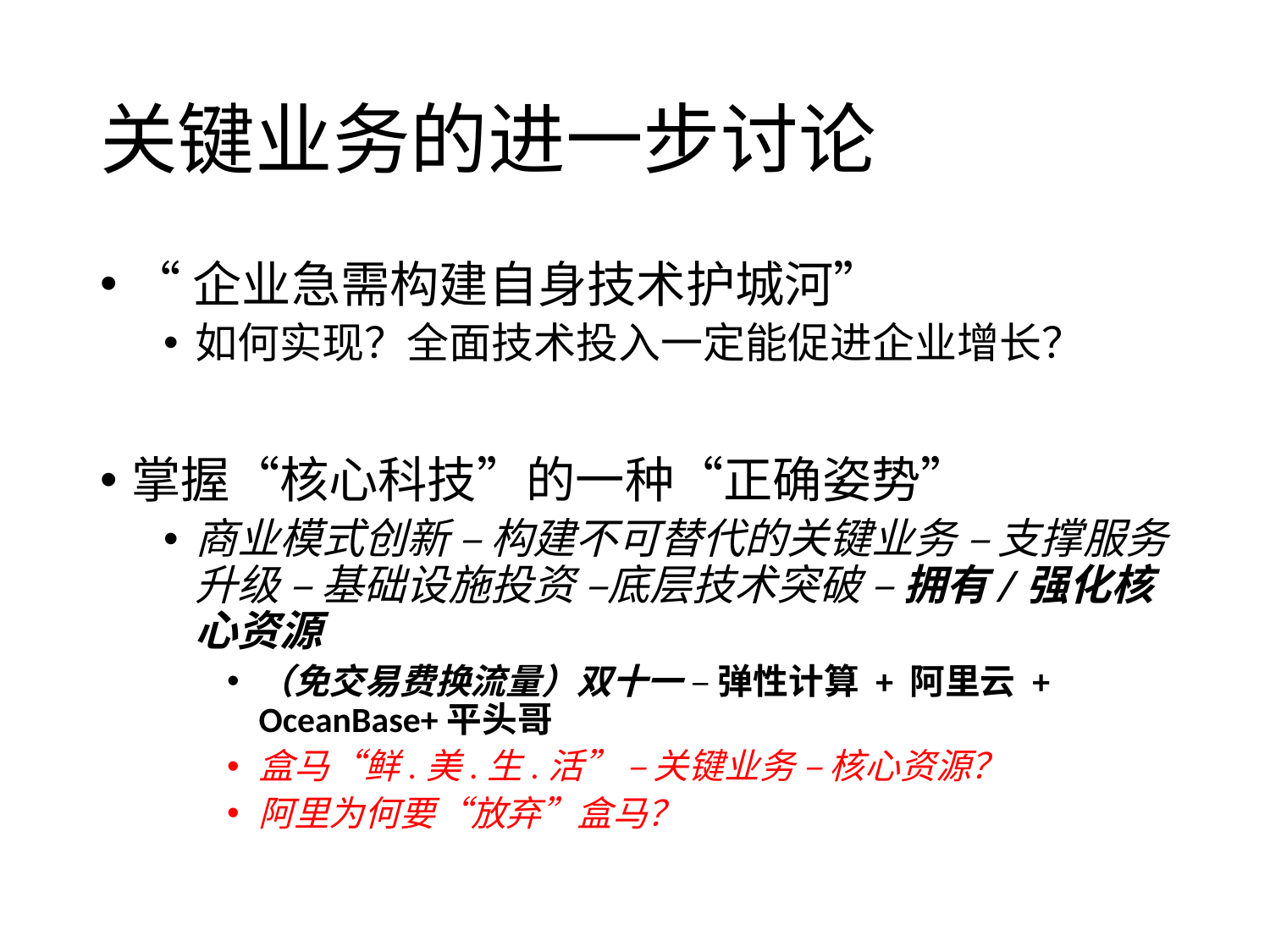

# 关键业务的进一步讨论
“企业急需构建自身技术护城河”
如何实现？全面技术投入一定能促进企业增长？

掌握“核心科技”的一种“正确姿势”
商业模式创新 – 构建不可替代的关键业务 – 支撑服务升级 – 基础设施投资 –底层技术突破 – 拥有/强化核心资源
（免交易费换流量）双十一 – 弹性计算 + 阿里云 + OceanBase+平头哥
盒马“鲜.美.生.活” – 关键业务 – 核心资源？
阿里为何要“放弃”盒马？